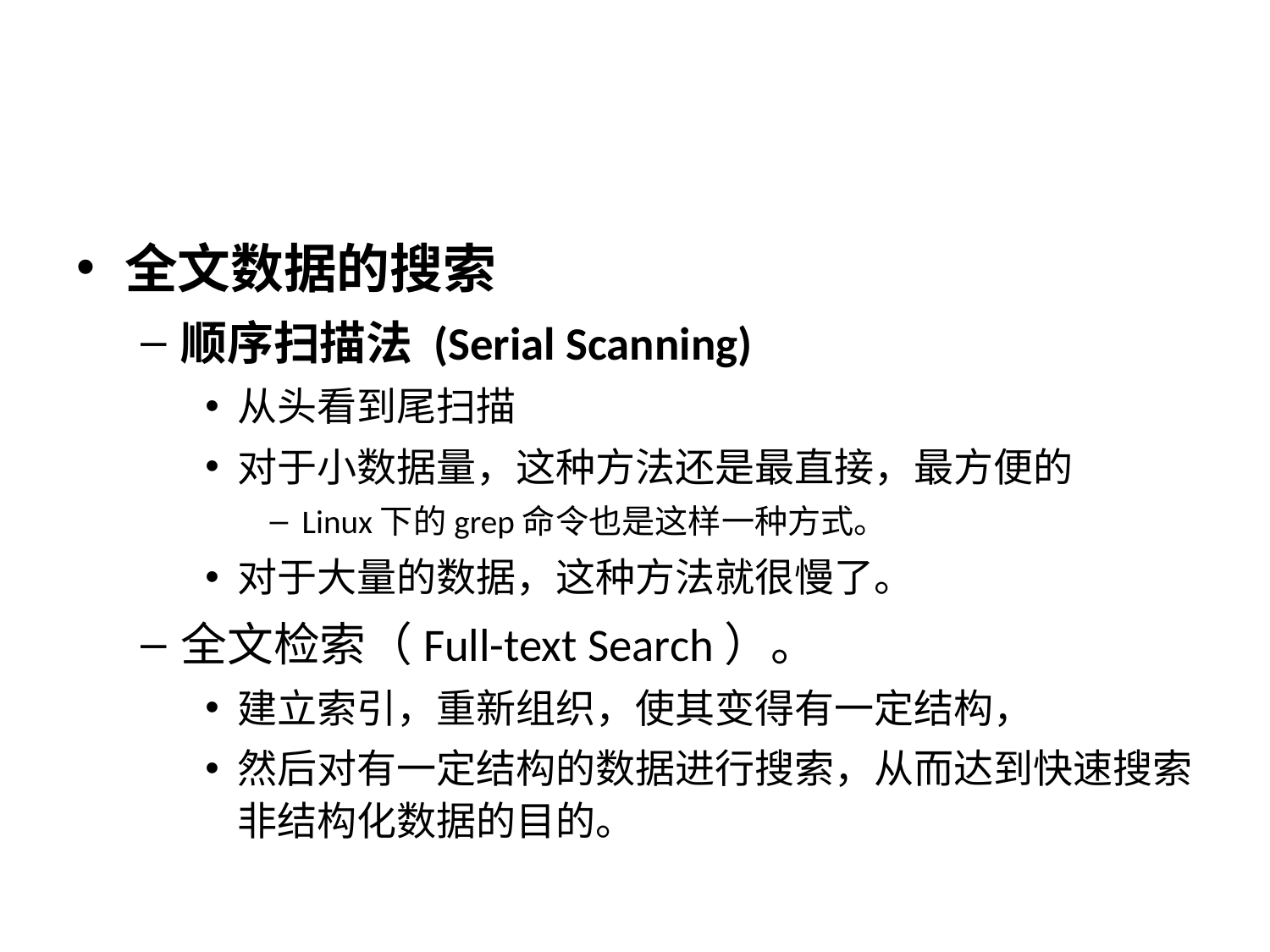

#
全文数据的搜索
顺序扫描法 (Serial Scanning)
从头看到尾扫描
对于小数据量，这种方法还是最直接，最方便的
Linux下的grep命令也是这样一种方式。
对于大量的数据，这种方法就很慢了。
全文检索（Full-text Search）。
建立索引，重新组织，使其变得有一定结构，
然后对有一定结构的数据进行搜索，从而达到快速搜索非结构化数据的目的。